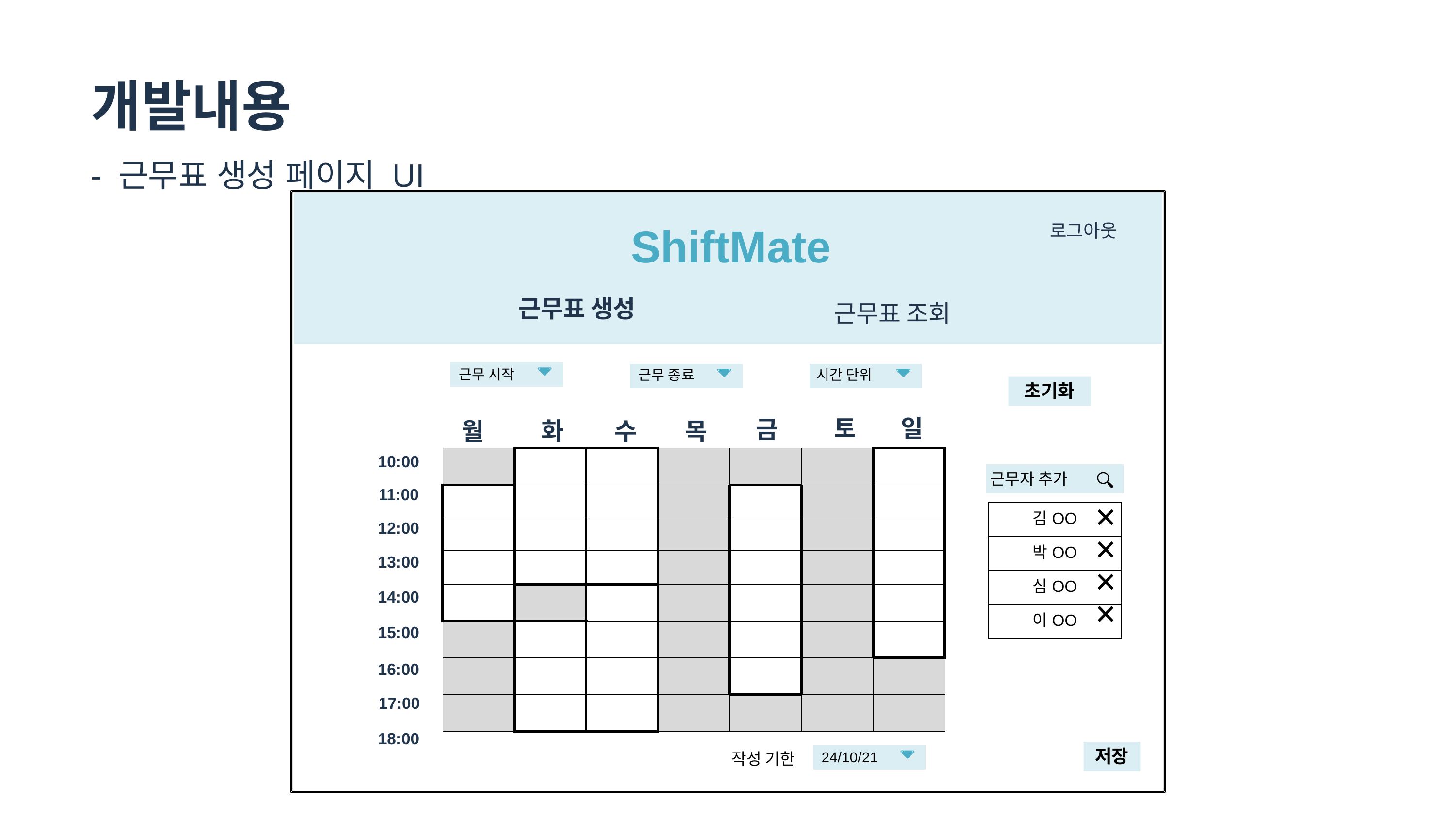

개발내용
- 근무표 생성 페이지 UI

로그아웃
ShiftMate
근무표 생성
근무표 조회

근무 시작
시간 단위
근무 종료

초기화

토
일
금
화
목
월
수
10:00
|  |  |  |  |  |  |  |
| --- | --- | --- | --- | --- | --- | --- |
|  |  |  |  |  |  |  |
|  |  |  |  |  |  |  |
|  |  |  |  |  |  |  |
|  |  |  |  |  |  |  |
|  |  |  |  |  |  |  |
|  |  |  |  |  |  |  |
|  |  |  |  |  |  |  |
근무자 추가

11:00

12:00
| 김OO |
| --- |
| 박OO |
| 심OO |
| 이OO |

13:00

14:00

15:00

16:00
17:00
18:00
저장

24/10/21
작성 기한